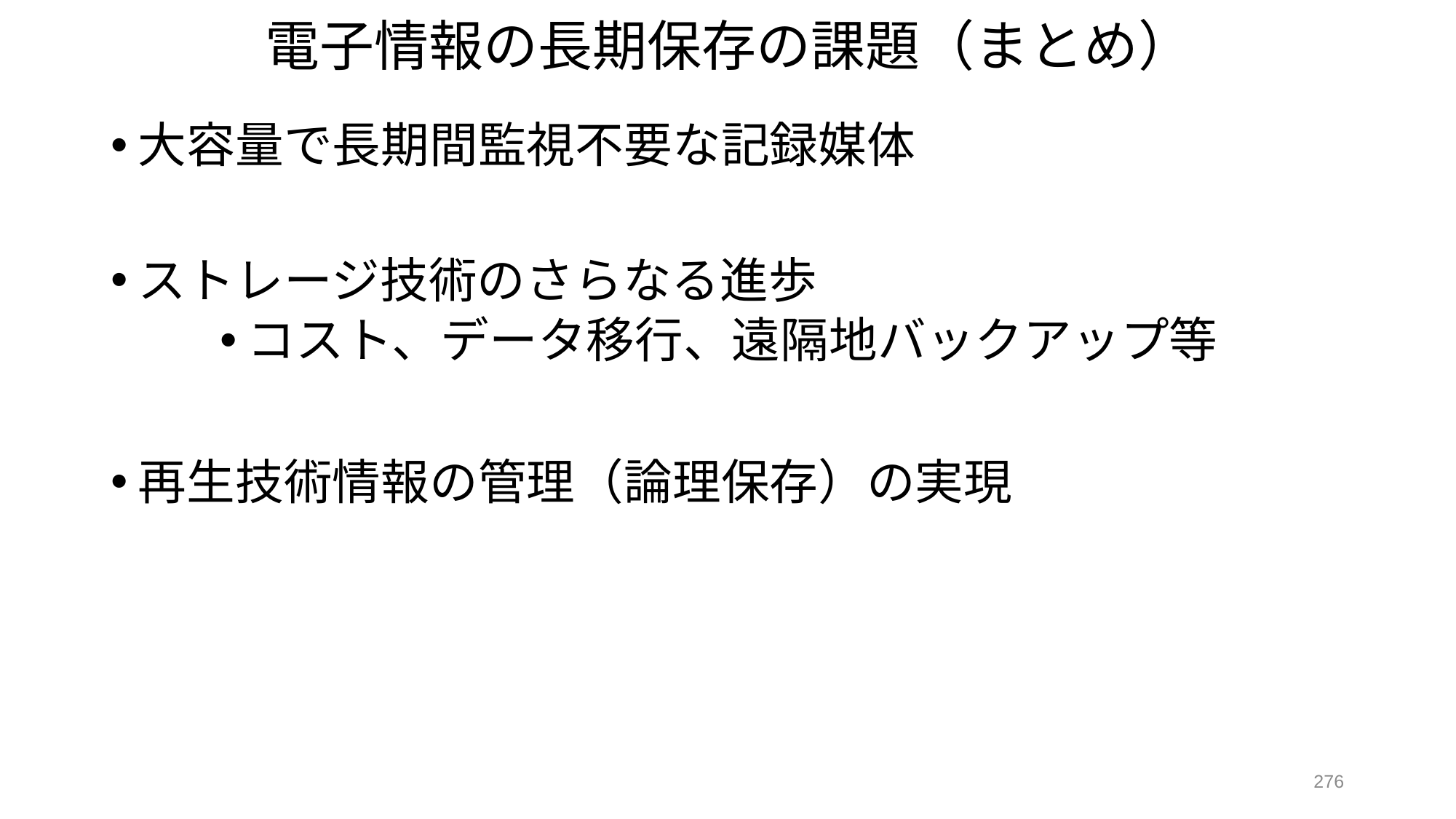

# 電子情報の長期保存の課題（まとめ）
大容量で長期間監視不要な記録媒体

ストレージ技術のさらなる進歩
コスト、データ移行、遠隔地バックアップ等

再生技術情報の管理（論理保存）の実現
276